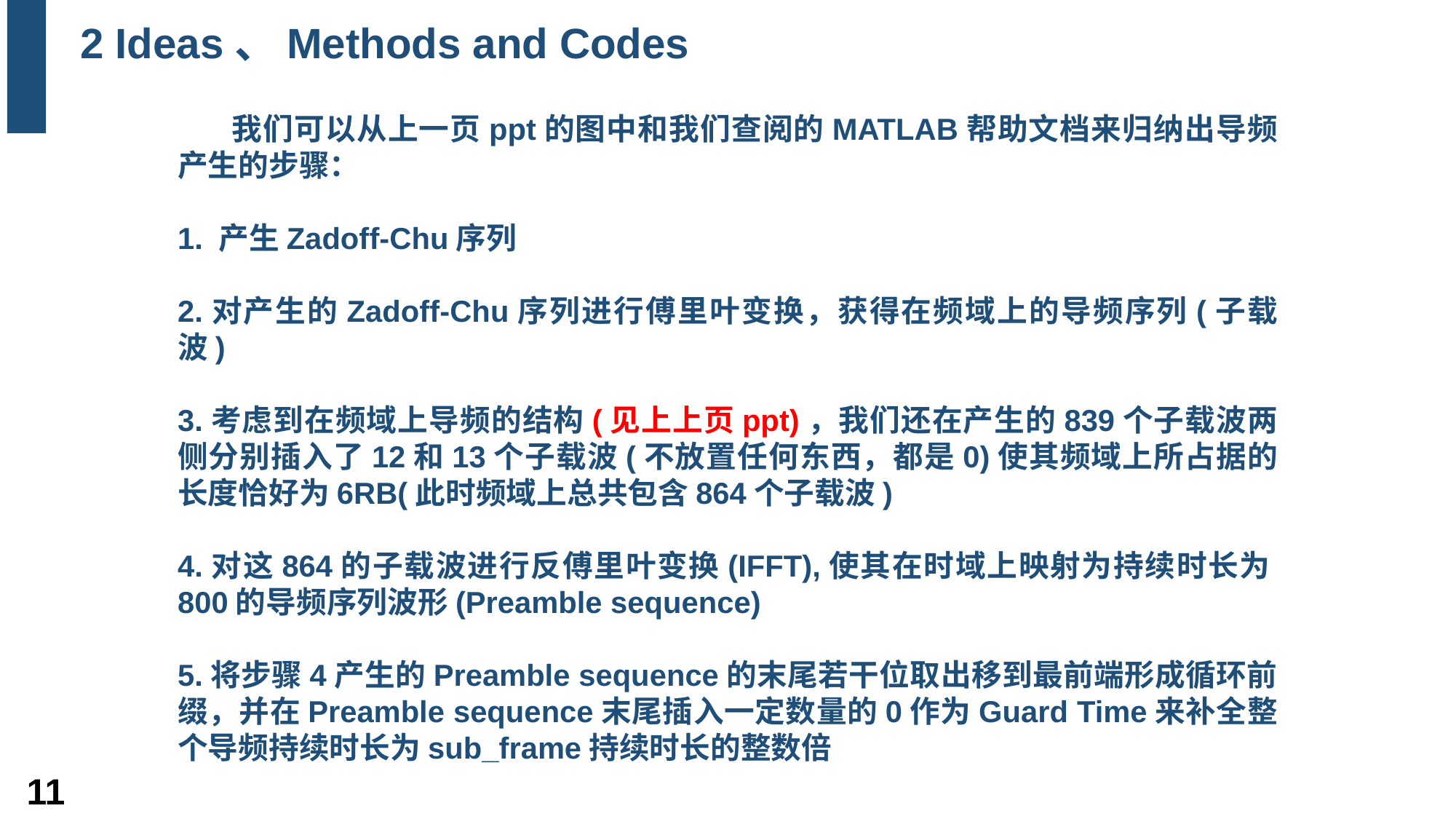

2 Ideas、Methods and Codes
      我们可以从上一页ppt的图中和我们查阅的MATLAB帮助文档来归纳出导频产生的步骤：

1. 产生Zadoff-Chu序列

2.对产生的Zadoff-Chu序列进行傅里叶变换，获得在频域上的导频序列(子载波)

3.考虑到在频域上导频的结构(见上上页ppt)，我们还在产生的839个子载波两侧分别插入了12和13个子载波(不放置任何东西，都是0)使其频域上所占据的长度恰好为6RB(此时频域上总共包含864个子载波)

4.对这864的子载波进行反傅里叶变换(IFFT),使其在时域上映射为持续时长为800的导频序列波形(Preamble sequence)

5.将步骤4产生的Preamble sequence的末尾若干位取出移到最前端形成循环前缀，并在Preamble sequence末尾插入一定数量的0作为Guard Time来补全整个导频持续时长为sub_frame持续时长的整数倍

11